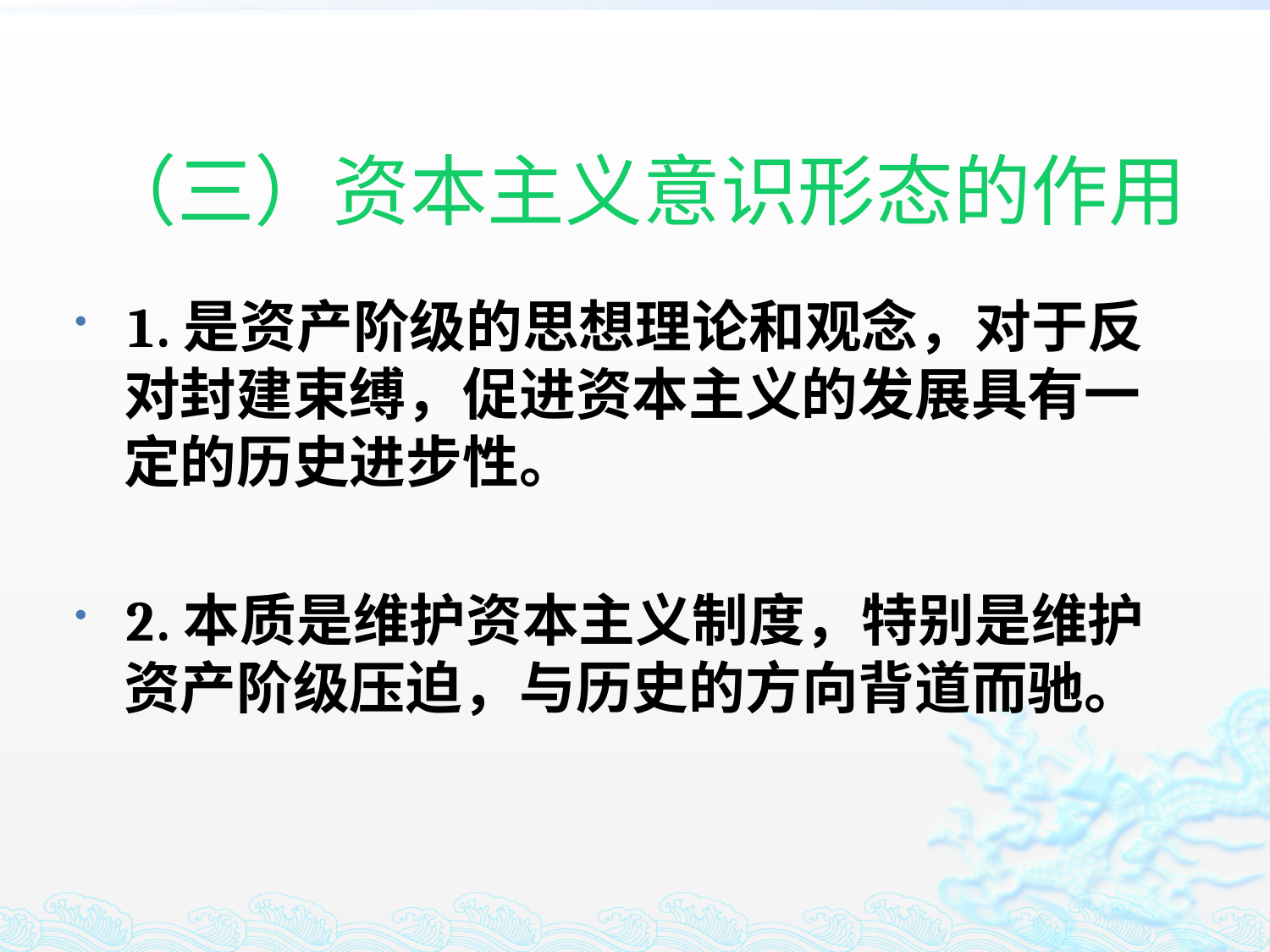

# （三）资本主义意识形态的作用
1.是资产阶级的思想理论和观念，对于反对封建束缚，促进资本主义的发展具有一定的历史进步性。

2.本质是维护资本主义制度，特别是维护资产阶级压迫，与历史的方向背道而驰。